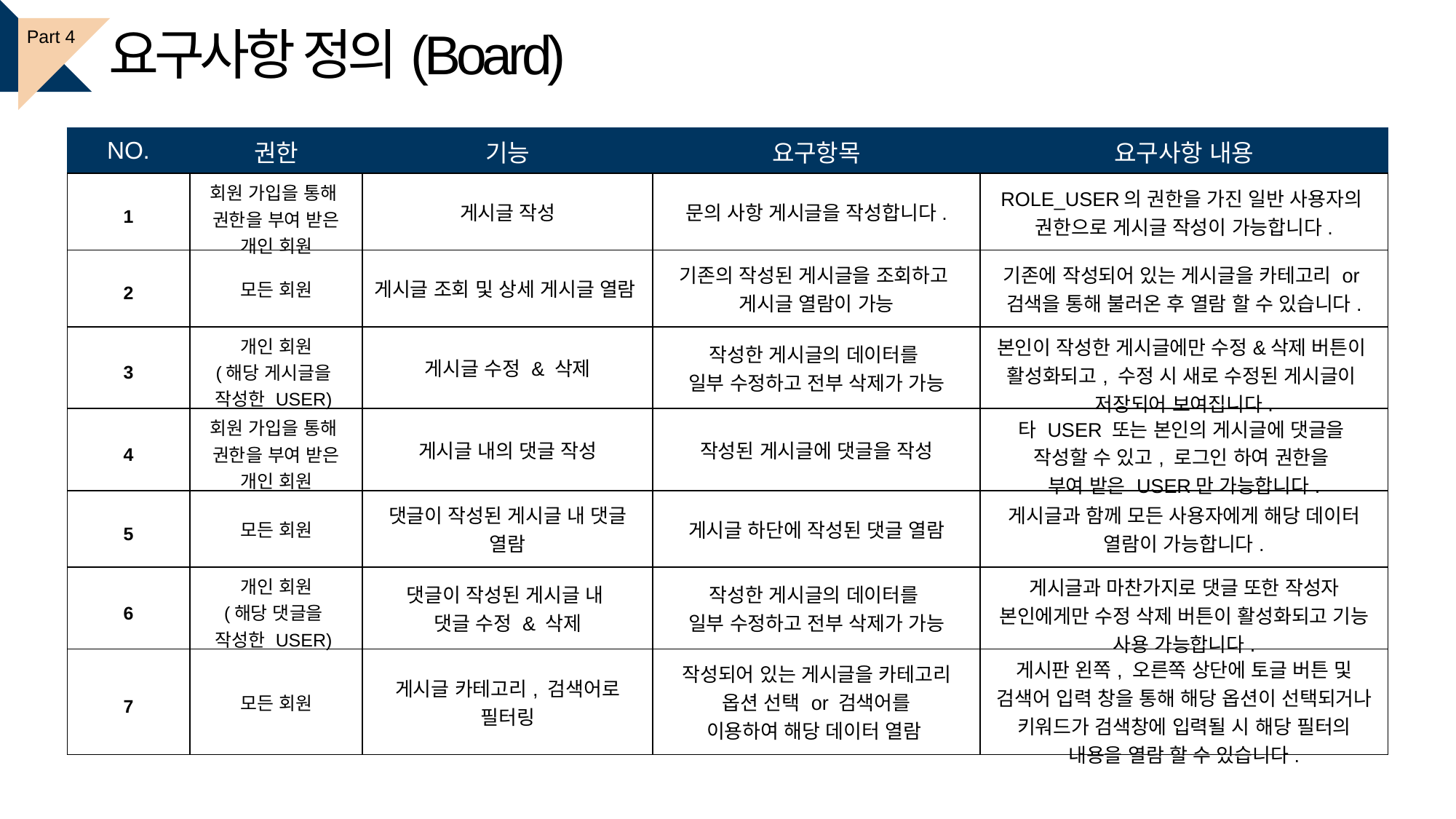

요구사항 정의(Board)

Part 4
| NO. | 권한 | 기능 | 요구항목 | 요구사항 내용 |
| --- | --- | --- | --- | --- |
| 1 | 회원 가입을 통해 권한을 부여 받은 개인 회원 | 게시글 작성 | 문의 사항 게시글을 작성합니다. | ROLE\_USER의 권한을 가진 일반 사용자의 권한으로 게시글 작성이 가능합니다. |
| 2 | 모든 회원 | 게시글 조회 및 상세 게시글 열람 | 기존의 작성된 게시글을 조회하고 게시글 열람이 가능 | 기존에 작성되어 있는 게시글을 카테고리 or 검색을 통해 불러온 후 열람 할 수 있습니다. |
| 3 | 개인 회원 (해당 게시글을 작성한 USER) | 게시글 수정 & 삭제 | 작성한 게시글의 데이터를 일부 수정하고 전부 삭제가 가능 | 본인이 작성한 게시글에만 수정&삭제 버튼이 활성화되고, 수정 시 새로 수정된 게시글이 저장되어 보여집니다. |
| 4 | 회원 가입을 통해 권한을 부여 받은 개인 회원 | 게시글 내의 댓글 작성 | 작성된 게시글에 댓글을 작성 | 타 USER 또는 본인의 게시글에 댓글을 작성할 수 있고, 로그인 하여 권한을 부여 받은 USER만 가능합니다. |
| 5 | 모든 회원 | 댓글이 작성된 게시글 내 댓글 열람 | 게시글 하단에 작성된 댓글 열람 | 게시글과 함께 모든 사용자에게 해당 데이터 열람이 가능합니다. |
| 6 | 개인 회원 (해당 댓글을 작성한 USER) | 댓글이 작성된 게시글 내 댓글 수정 & 삭제 | 작성한 게시글의 데이터를 일부 수정하고 전부 삭제가 가능 | 게시글과 마찬가지로 댓글 또한 작성자 본인에게만 수정 삭제 버튼이 활성화되고 기능 사용 가능합니다. |
| 7 | 모든 회원 | 게시글 카테고리, 검색어로 필터링 | 작성되어 있는 게시글을 카테고리 옵션 선택 or 검색어를 이용하여 해당 데이터 열람 | 게시판 왼쪽, 오른쪽 상단에 토글 버튼 및 검색어 입력 창을 통해 해당 옵션이 선택되거나 키워드가 검색창에 입력될 시 해당 필터의 내용을 열람 할 수 있습니다. |